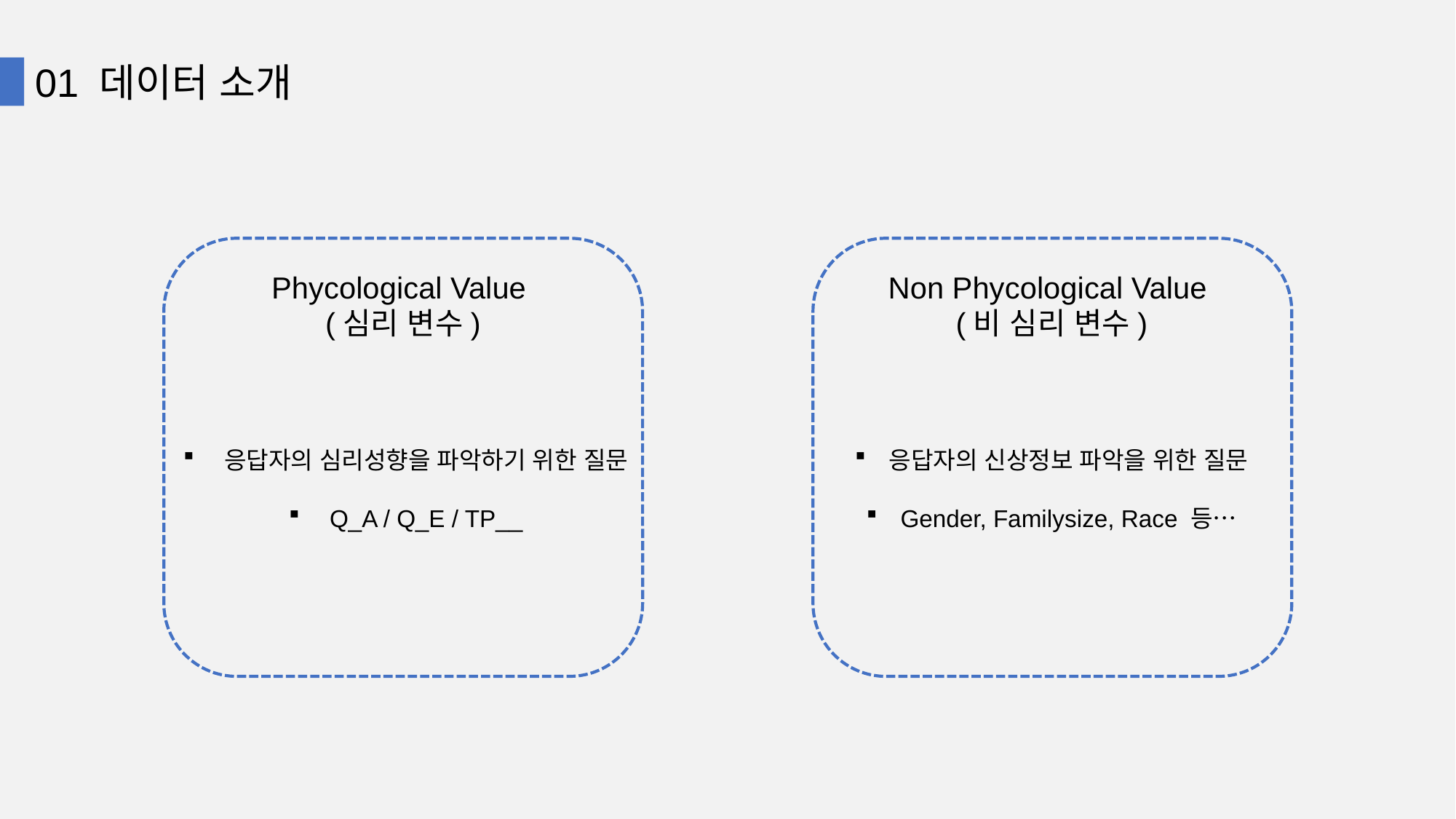

01 데이터 소개

Phycological Value
(심리 변수)
Non Phycological Value
(비 심리 변수)
응답자의 심리성향을 파악하기 위한 질문
Q_A / Q_E / TP__

응답자의 신상정보 파악을 위한 질문
Gender, Familysize, Race 등…